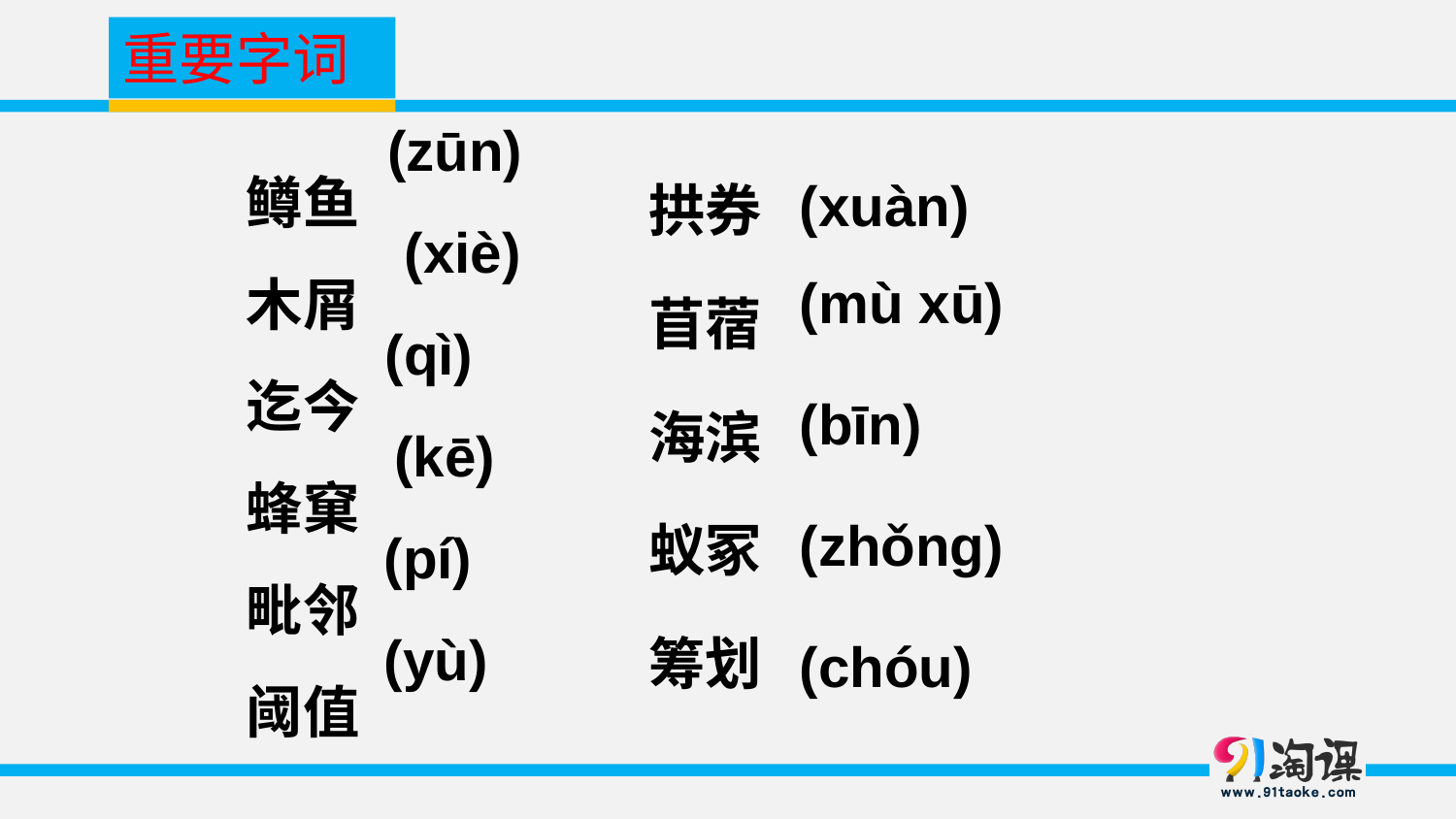

重要字词
(zūn)
(xiè) (qì)    (kē)
(pí)
(yù)
鳟鱼
木屑
迄今
蜂窠
毗邻
阈值
拱券
苜蓿
海滨
蚁冢
筹划

(xuàn) (mù xū)
(bīn)
(zhǒng)
(chóu)